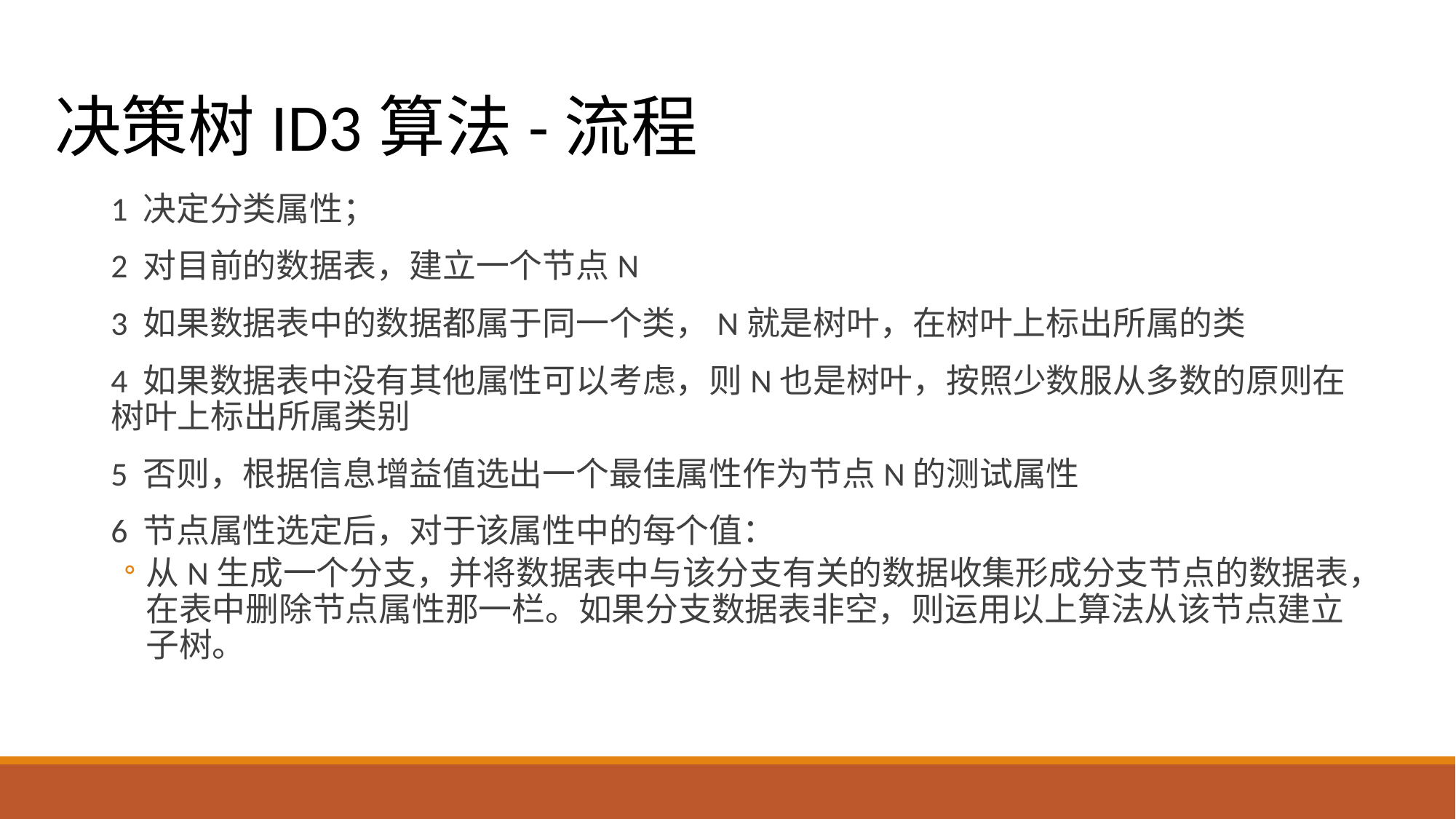

决策树ID3算法-流程
1 决定分类属性；
2 对目前的数据表，建立一个节点N
3 如果数据表中的数据都属于同一个类，N就是树叶，在树叶上标出所属的类
4 如果数据表中没有其他属性可以考虑，则N也是树叶，按照少数服从多数的原则在树叶上标出所属类别
5 否则，根据信息增益值选出一个最佳属性作为节点N的测试属性
6 节点属性选定后，对于该属性中的每个值：
从N生成一个分支，并将数据表中与该分支有关的数据收集形成分支节点的数据表，在表中删除节点属性那一栏。如果分支数据表非空，则运用以上算法从该节点建立子树。